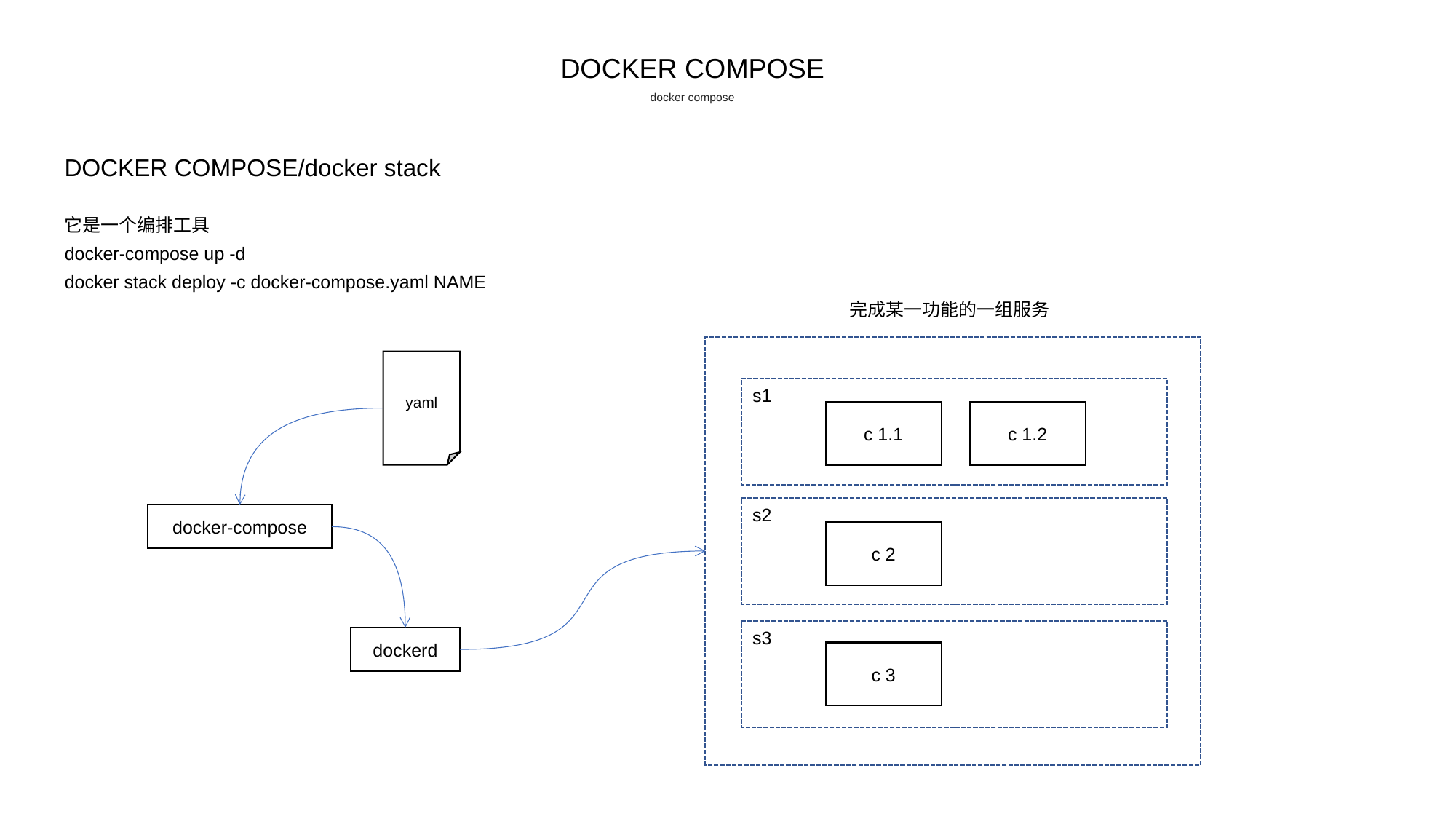

DOCKER COMPOSE

docker compose
DOCKER COMPOSE/docker stack
它是一个编排工具
docker-compose up -d
docker stack deploy -c docker-compose.yaml NAME
完成某一功能的一组服务

yaml

s1
c 1.1
c 1.2

s2
docker-compose
c 2

s3
dockerd
c 3